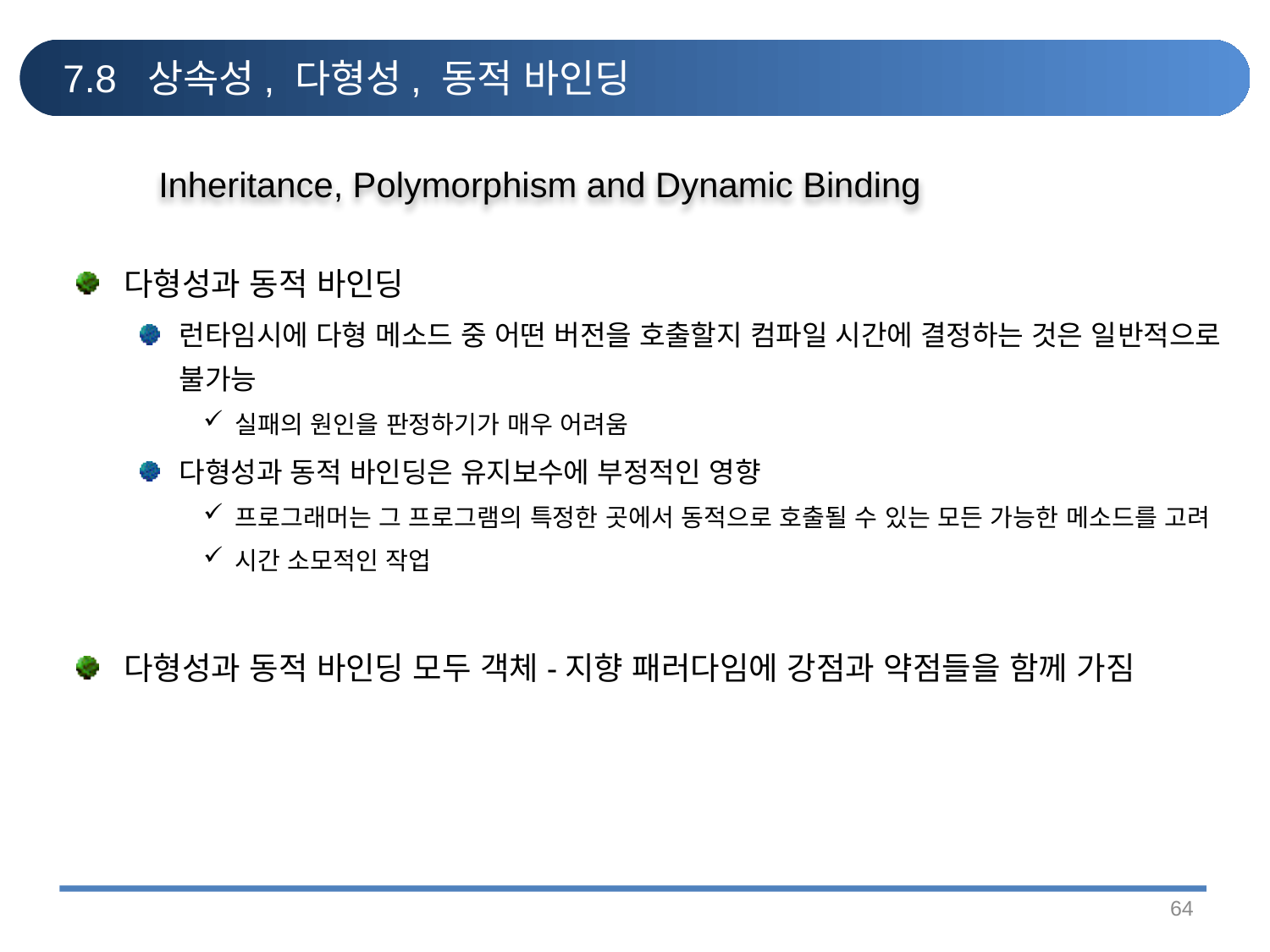

# 7.8  상속성, 다형성, 동적 바인딩
Inheritance, Polymorphism and Dynamic Binding
다형성과 동적 바인딩
런타임시에 다형 메소드 중 어떤 버전을 호출할지 컴파일 시간에 결정하는 것은 일반적으로 불가능
실패의 원인을 판정하기가 매우 어려움
다형성과 동적 바인딩은 유지보수에 부정적인 영향
프로그래머는 그 프로그램의 특정한 곳에서 동적으로 호출될 수 있는 모든 가능한 메소드를 고려
시간 소모적인 작업

다형성과 동적 바인딩 모두 객체-지향 패러다임에 강점과 약점들을 함께 가짐
64